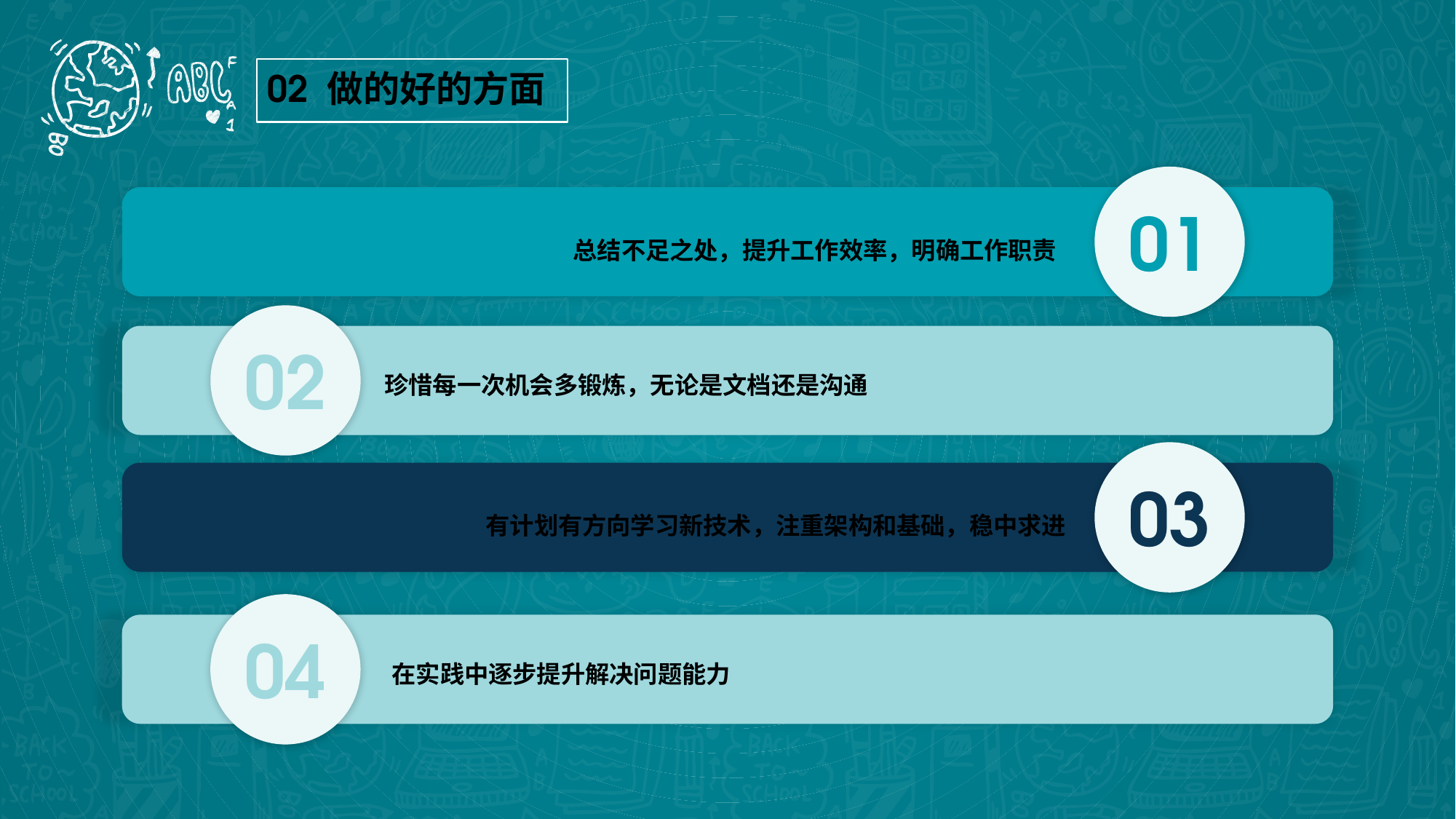

02 做的好的方面
01

总结不足之处，提升工作效率，明确工作职责
02

珍惜每一次机会多锻炼，无论是文档还是沟通
03

有计划有方向学习新技术，注重架构和基础，稳中求进
04

在实践中逐步提升解决问题能力